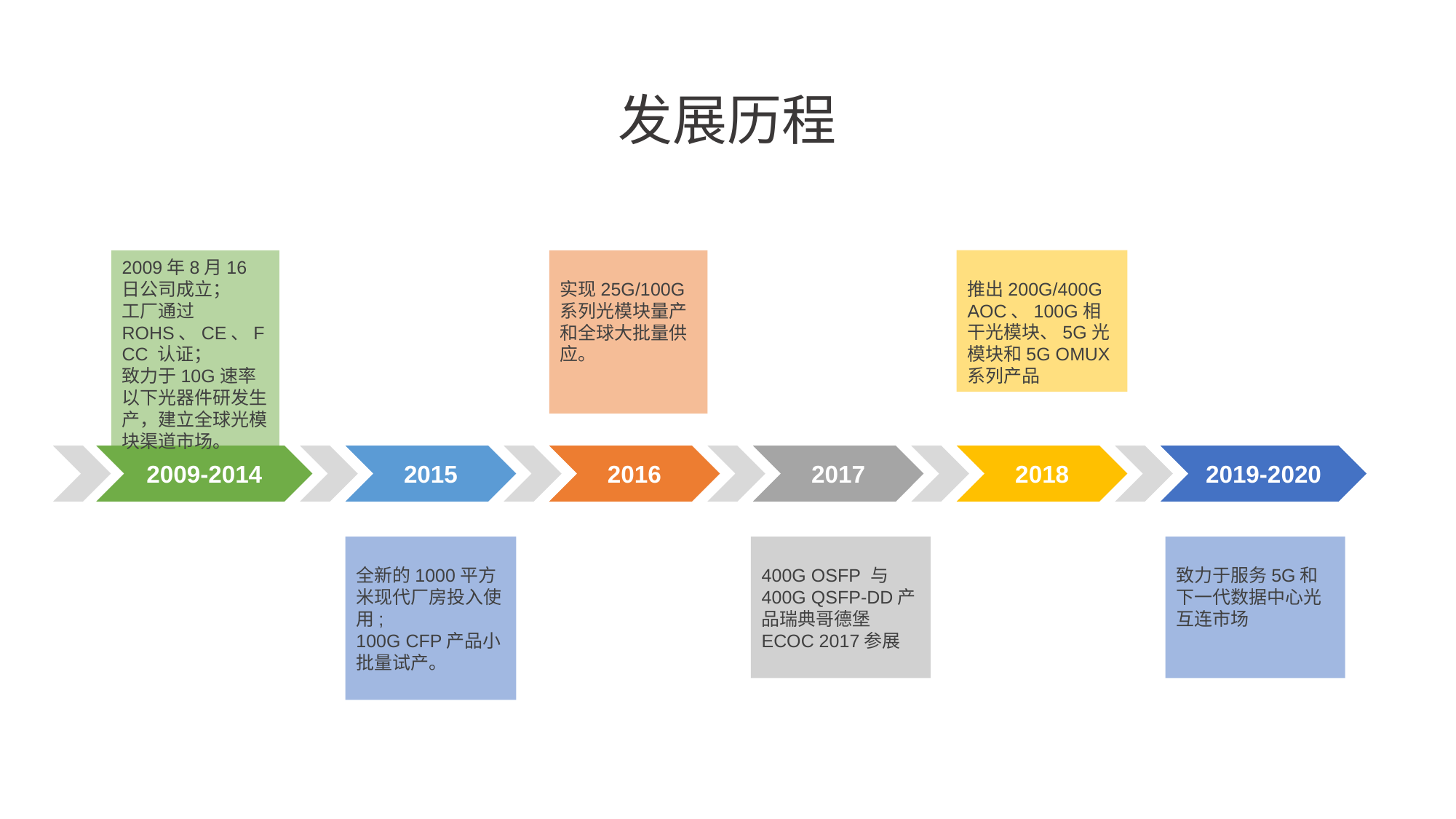

发展历程
2009年8月16日公司成立；
工厂通过ROHS、CE、FCC 认证；
致力于10G速率以下光器件研发生产，建立全球光模块渠道市场。

实现25G/100G系列光模块量产和全球大批量供应。

推出200G/400G AOC、100G相干光模块、5G光模块和5G OMUX系列产品

2009-2014

2015

2016

2017

2018

2019-2020

全新的1000平方米现代厂房投入使用;
100G CFP产品小批量试产。

400G OSFP 与400G QSFP-DD产品瑞典哥德堡ECOC 2017参展

致力于服务5G和下一代数据中心光互连市场